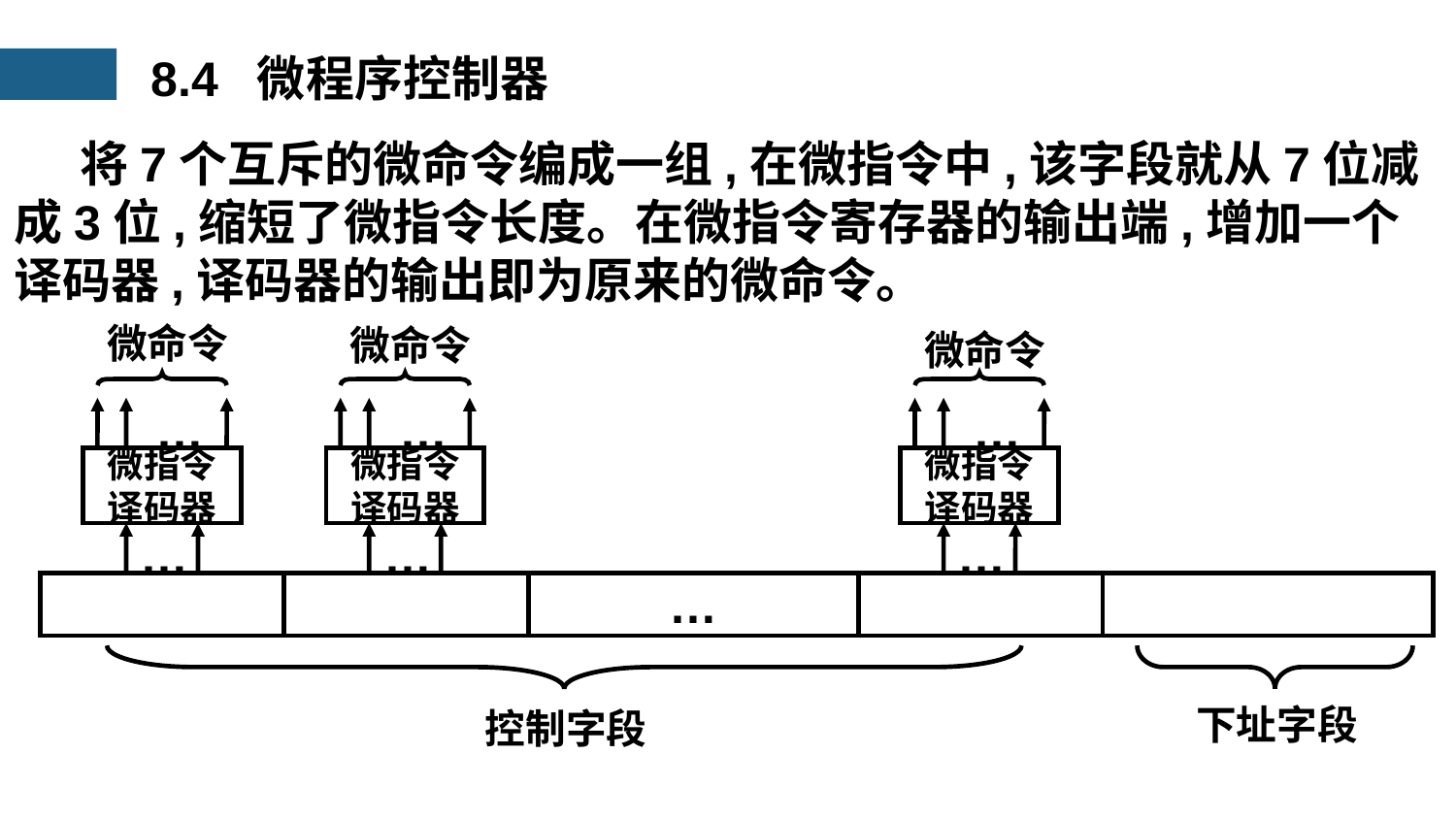

8.4  微程序控制器
     将7个互斥的微命令编成一组,在微指令中,该字段就从7位减成3位,缩短了微指令长度。在微指令寄存器的输出端,增加一个译码器,译码器的输出即为原来的微命令。

微命令

…

微指令
译码器
…

微命令

…

微指令
译码器
…

微命令

…

微指令
译码器
…

…

下址字段
控制字段